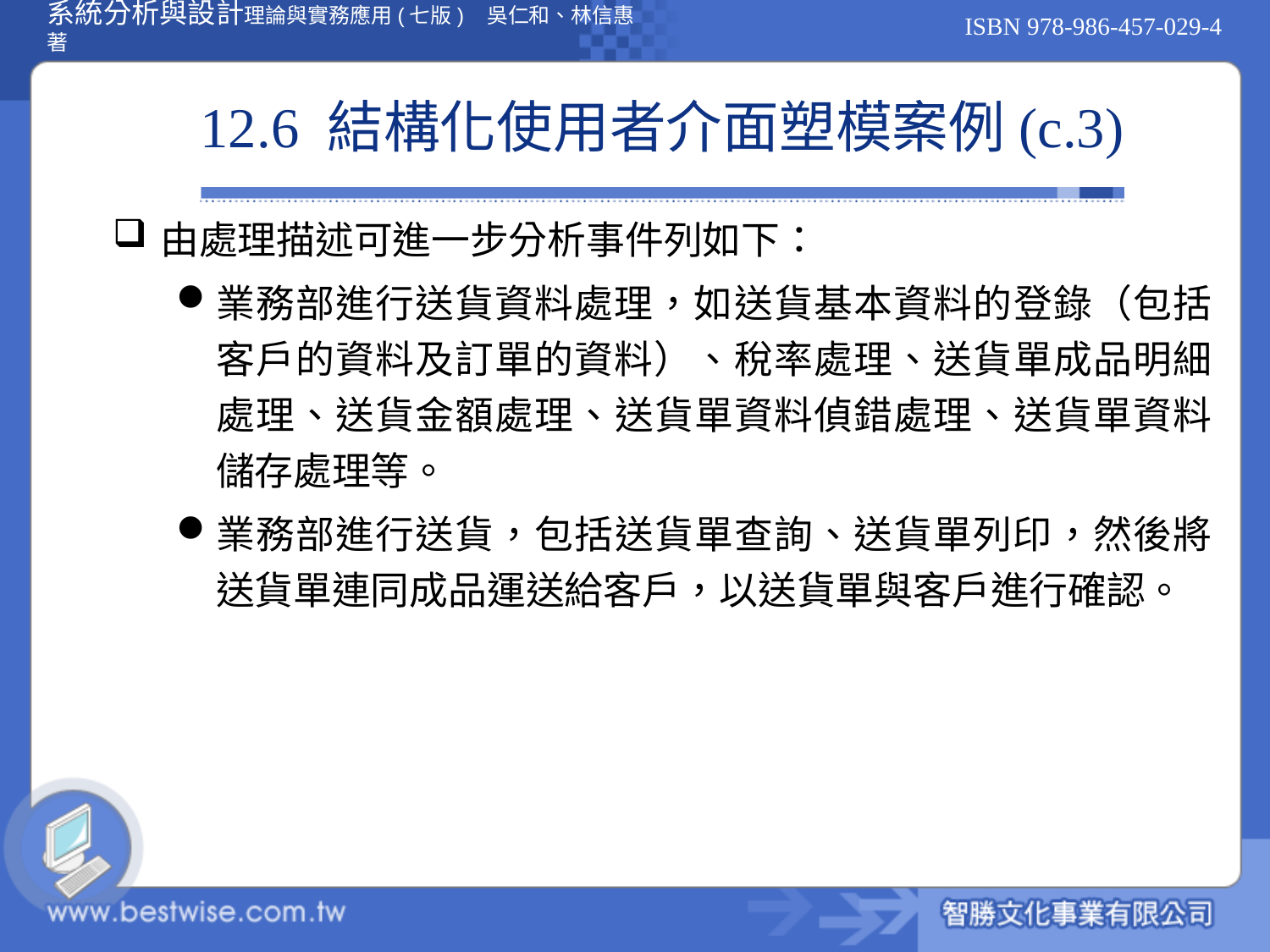

# 12.6 結構化使用者介面塑模案例(c.3)
由處理描述可進一步分析事件列如下：
業務部進行送貨資料處理，如送貨基本資料的登錄（包括客戶的資料及訂單的資料）、稅率處理、送貨單成品明細處理、送貨金額處理、送貨單資料偵錯處理、送貨單資料儲存處理等。
業務部進行送貨，包括送貨單查詢、送貨單列印，然後將送貨單連同成品運送給客戶，以送貨單與客戶進行確認。